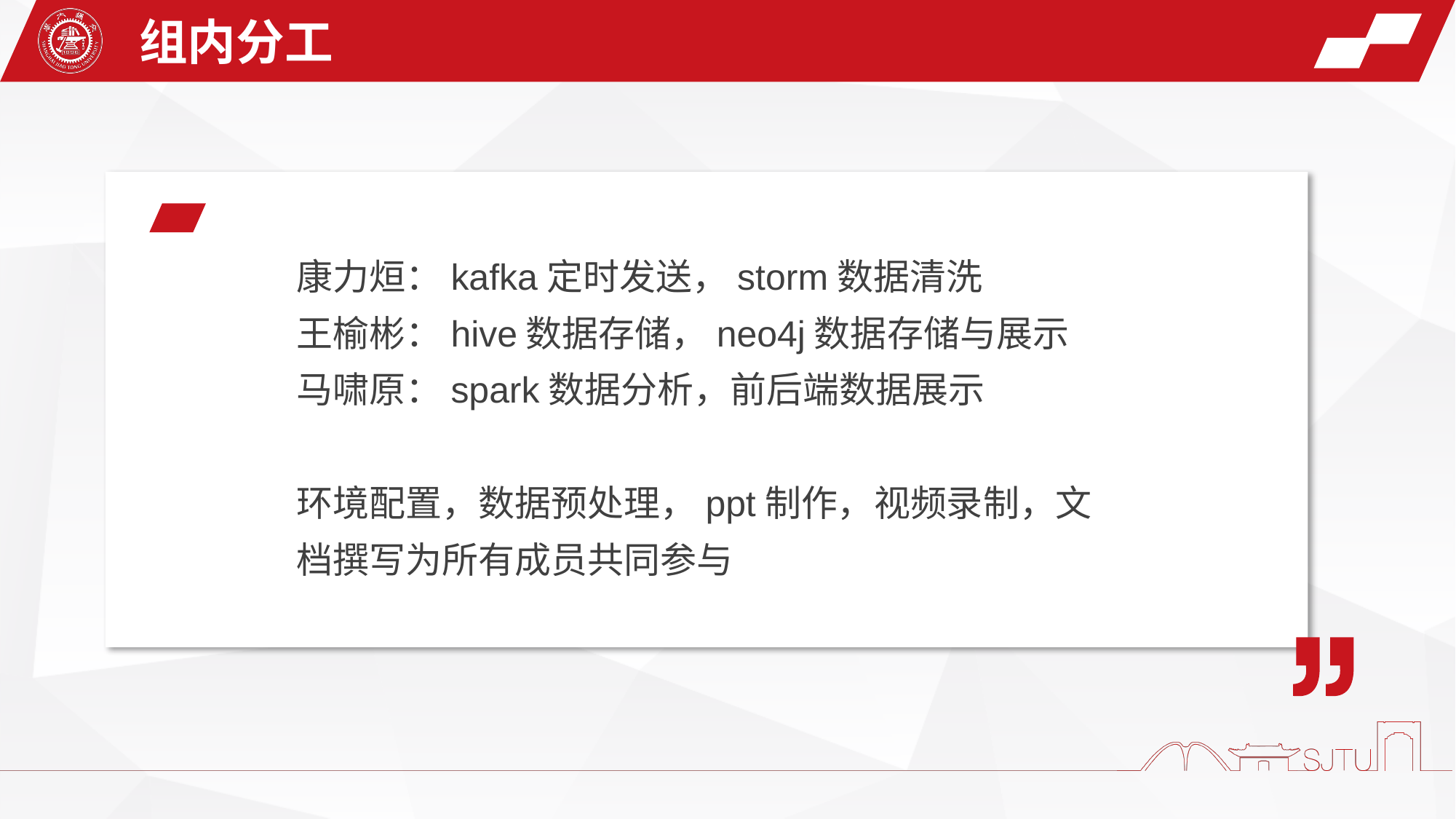

组内分工

康力烜：kafka定时发送，storm数据清洗
王榆彬：hive数据存储，neo4j数据存储与展示
马啸原：spark数据分析，前后端数据展示

环境配置，数据预处理，ppt制作，视频录制，文档撰写为所有成员共同参与